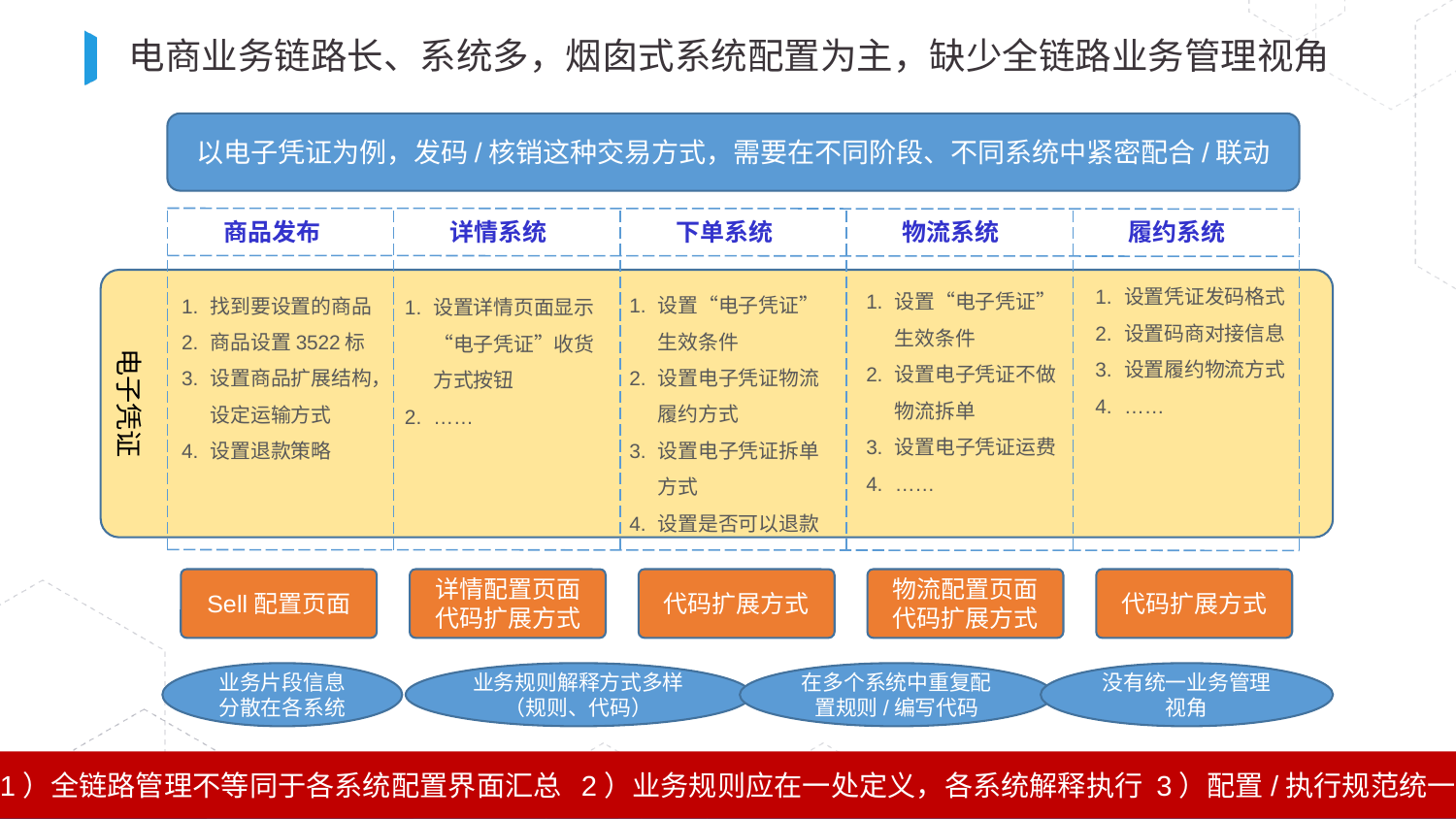

BBAAD9C20180234D78A0072836F0B6E062B9B20610168B20AFD9813BB1E32B59DB44BA38C1633B0822692708C84606EB88F9212A91D08BF11BBFC249735E20DE24F7F9AD9A25E6C734C229476F4249941E40E0C774495233B88681970162DCB8DBF6229FBE3
# 电商业务链路长、系统多，烟囱式系统配置为主，缺少全链路业务管理视角
以电子凭证为例，发码/核销这种交易方式，需要在不同阶段、不同系统中紧密配合/联动
商品发布
详情系统
下单系统
物流系统
履约系统
设置凭证发码格式
设置码商对接信息
设置履约物流方式
……
电子凭证
设置“电子凭证”生效条件
设置电子凭证不做物流拆单
设置电子凭证运费
……
设置“电子凭证”生效条件
设置电子凭证物流履约方式
设置电子凭证拆单方式
设置是否可以退款
找到要设置的商品
商品设置3522标
设置商品扩展结构，设定运输方式
设置退款策略
设置详情页面显示“电子凭证”收货方式按钮
……
Sell配置页面
详情配置页面
代码扩展方式
代码扩展方式
物流配置页面
代码扩展方式
代码扩展方式
业务片段信息分散在各系统
业务规则解释方式多样（规则、代码）
在多个系统中重复配置规则/编写代码
没有统一业务管理视角
1）全链路管理不等同于各系统配置界面汇总  2）业务规则应在一处定义，各系统解释执行 3）配置/执行规范统一